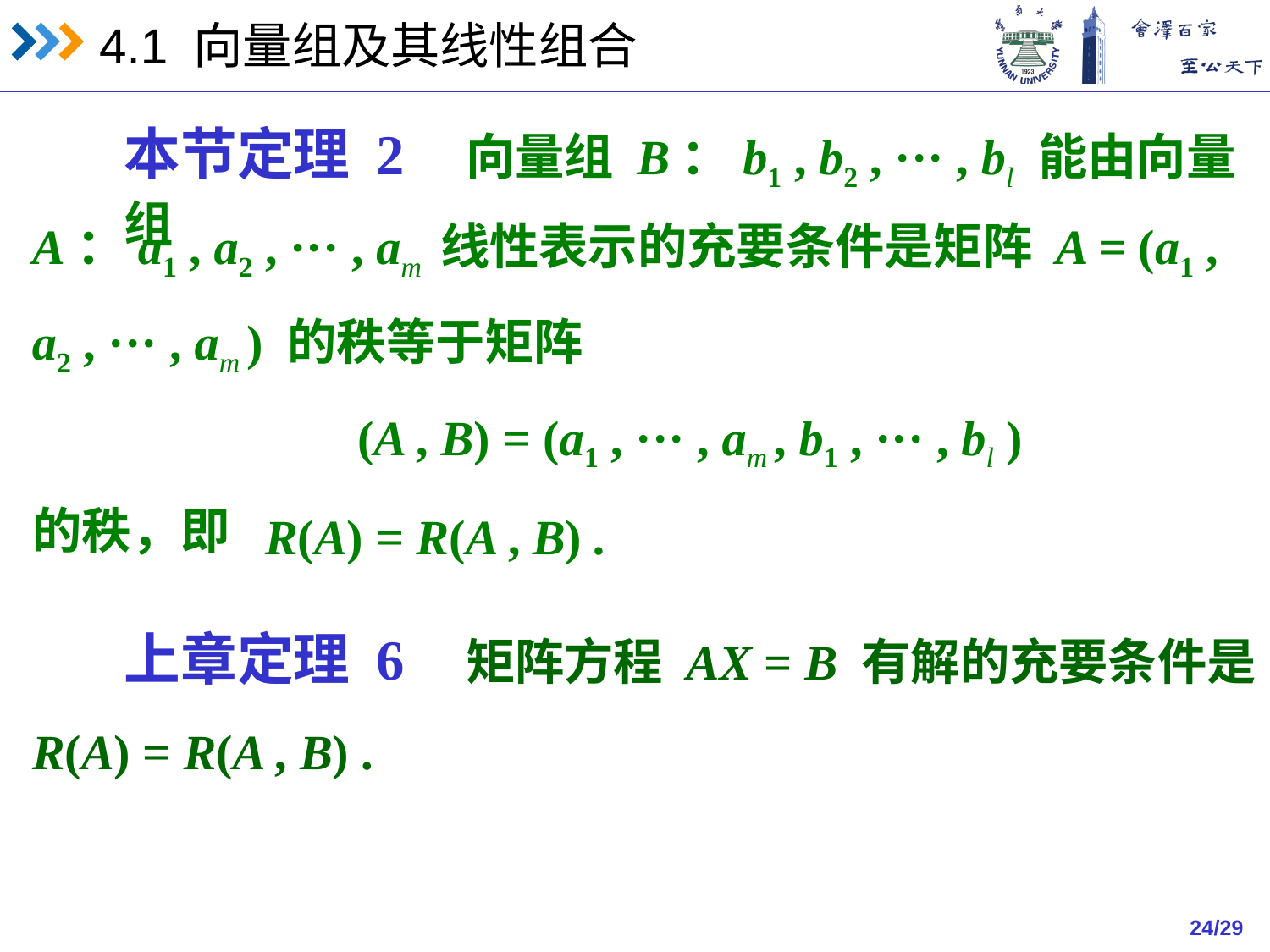

本节定理 2    向量组 B：b1 , b2 , ··· , bl 能由向量组
A：a1 , a2 , ··· , am 线性表示的充要条件是矩阵 A = (a1 ,
a2 , ··· , am ) 的秩等于矩阵
(A , B) = (a1 , ··· , am , b1 , ··· , bl )
的秩，即
R(A) = R(A , B) .
上章定理 6    矩阵方程 AX = B 有解的充要条件是
R(A) = R(A , B) .